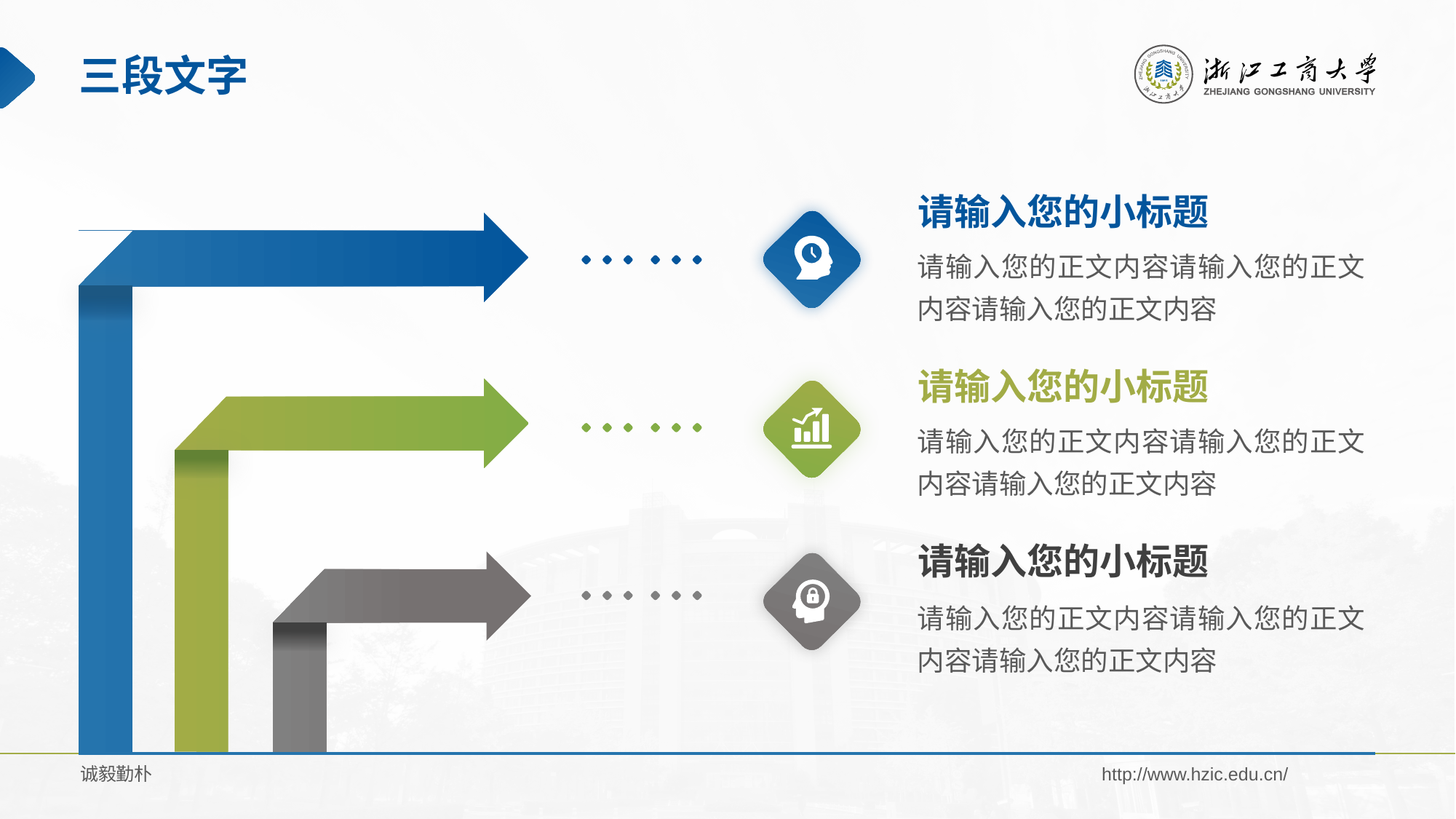

# 三段文字
请输入您的小标题
请输入您的正文内容请输入您的正文内容请输入您的正文内容

请输入您的小标题
请输入您的正文内容请输入您的正文内容请输入您的正文内容

请输入您的小标题
请输入您的正文内容请输入您的正文内容请输入您的正文内容